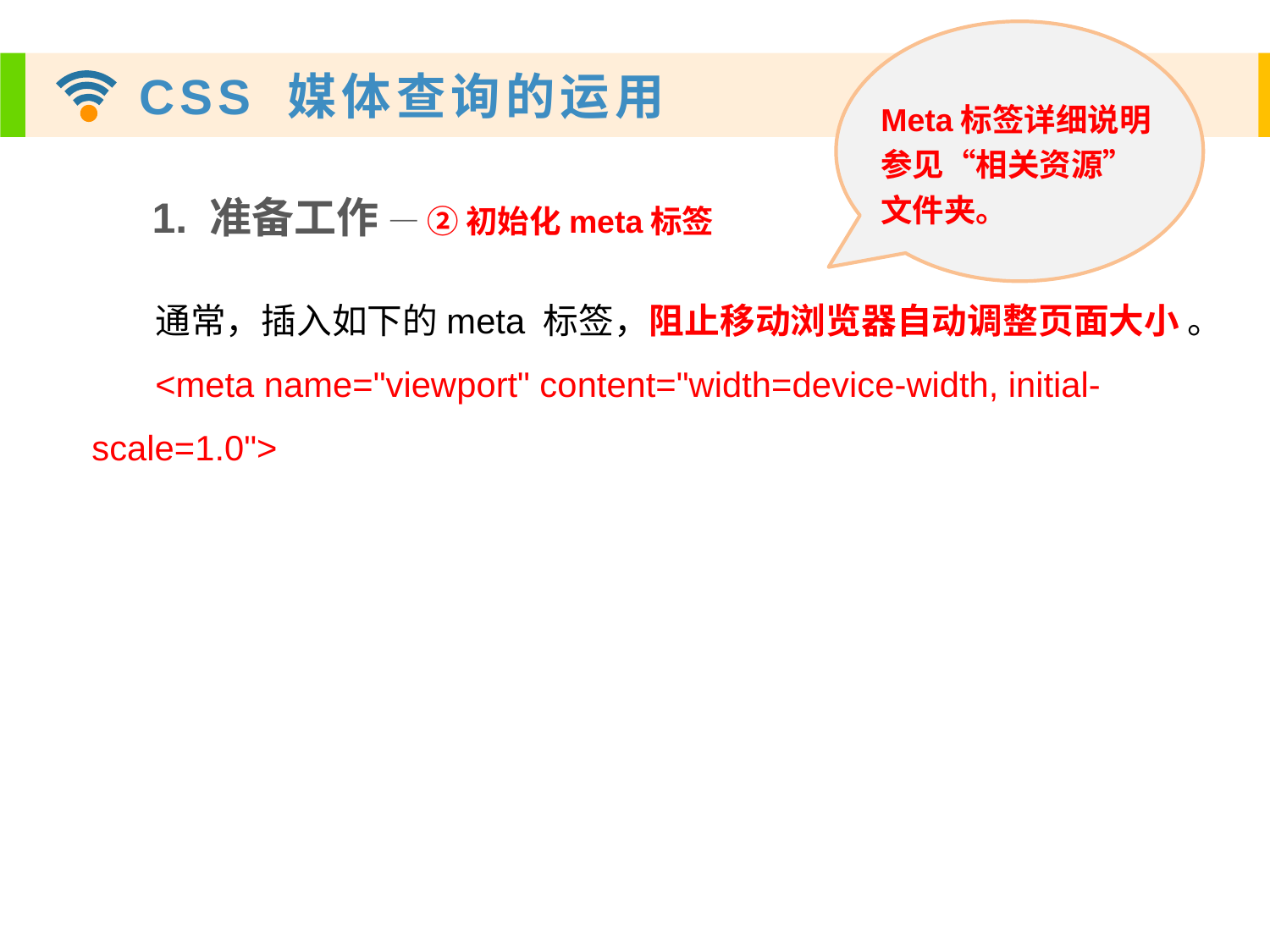

Meta标签详细说明参见“相关资源”文件夹。
1. 准备工作 — ② 初始化meta标签
通常，插入如下的meta 标签，阻止移动浏览器自动调整页面大小 。
<meta name="viewport" content="width=device-width, initial-scale=1.0">